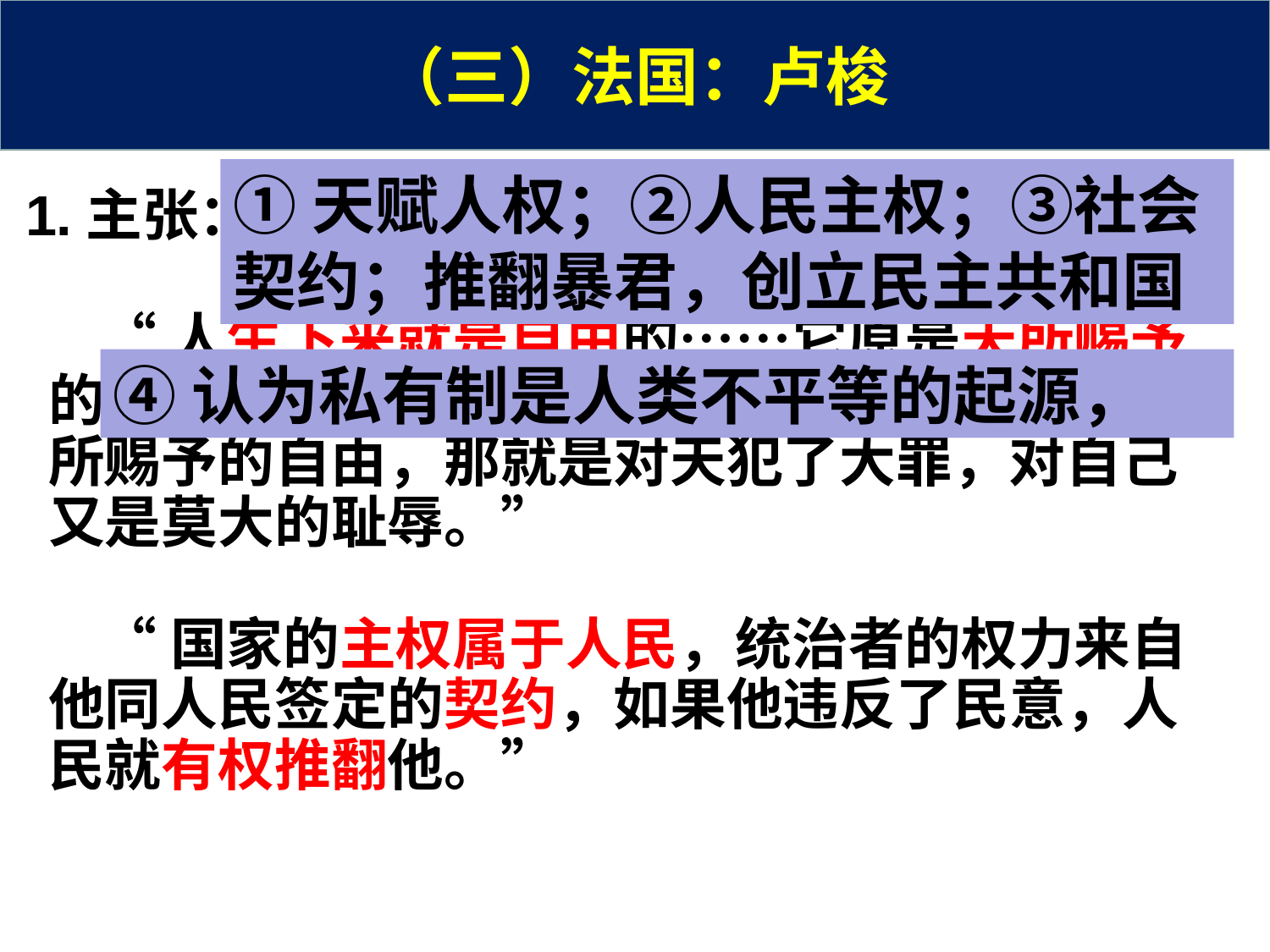

（三）法国：卢梭
①天赋人权；②人民主权；③社会契约；推翻暴君，创立民主共和国
1.主张：
    “人生下来就是自由的……它原是天所赐予的，为任何人所必不可少。如果有人不取这天所赐予的自由，那就是对天犯了大罪，对自己又是莫大的耻辱。”

    “国家的主权属于人民，统治者的权力来自他同人民签定的契约，如果他违反了民意，人民就有权推翻他。”
④认为私有制是人类不平等的起源，